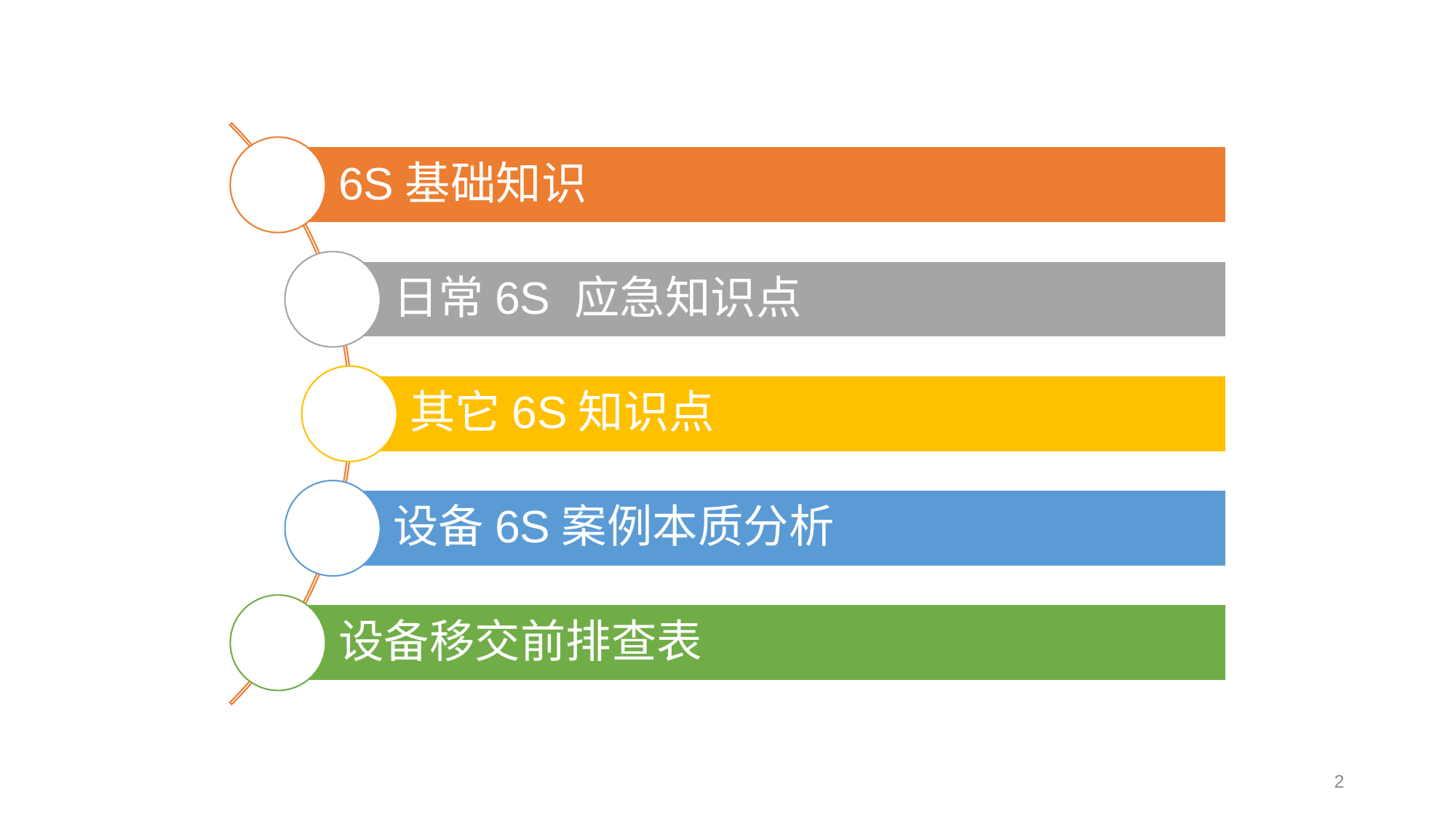

概要:
6S基础知识
日常6S 应急知识点
其它6S知识点
设备6S案例本质分析
设备移交前排查表
2